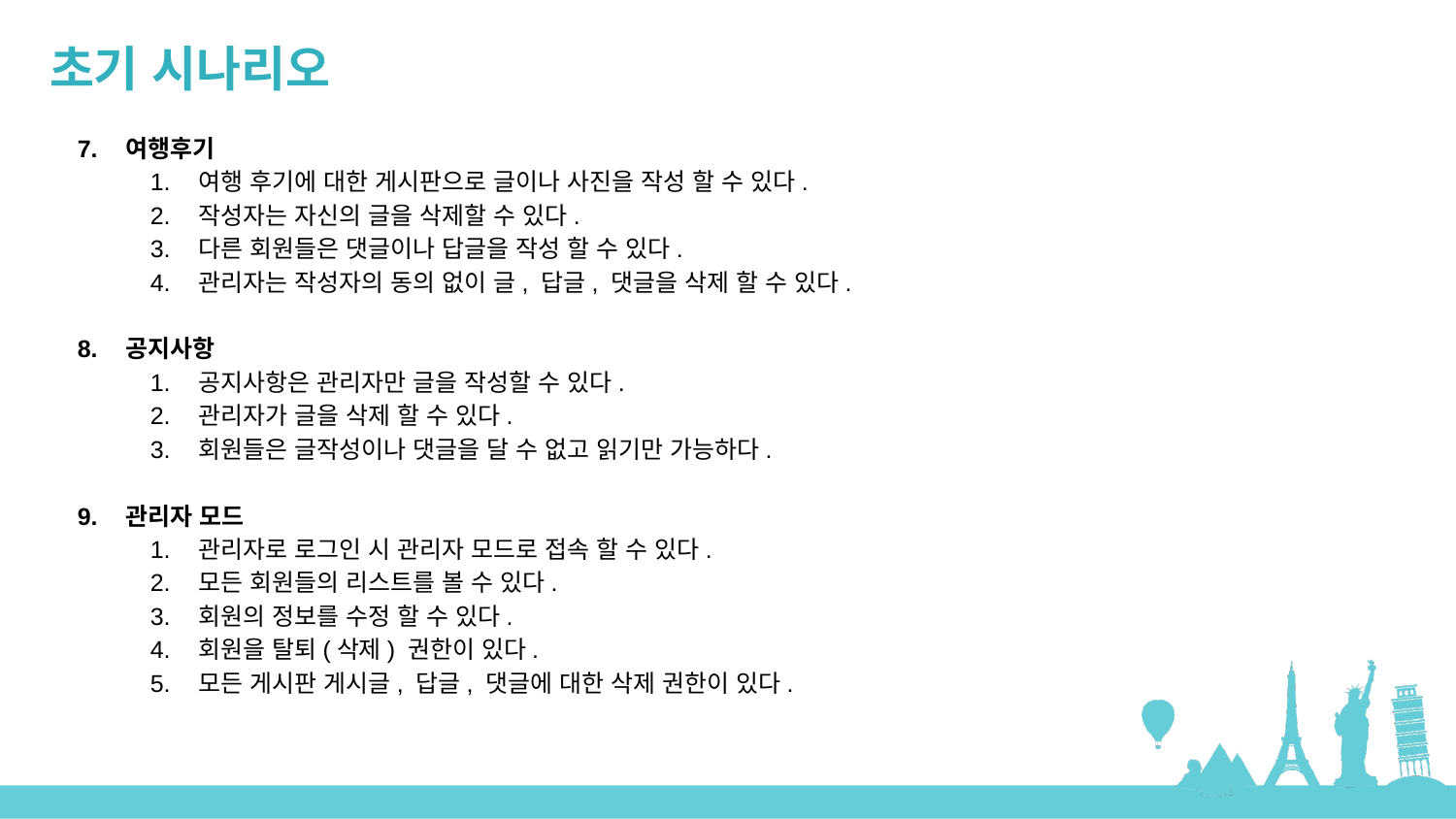

초기 시나리오
여행후기
여행 후기에 대한 게시판으로 글이나 사진을 작성 할 수 있다.
작성자는 자신의 글을 삭제할 수 있다.
다른 회원들은 댓글이나 답글을 작성 할 수 있다.
관리자는 작성자의 동의 없이 글, 답글, 댓글을 삭제 할 수 있다.

공지사항
공지사항은 관리자만 글을 작성할 수 있다.
관리자가 글을 삭제 할 수 있다.
회원들은 글작성이나 댓글을 달 수 없고 읽기만 가능하다.

관리자 모드
관리자로 로그인 시 관리자 모드로 접속 할 수 있다.
모든 회원들의 리스트를 볼 수 있다.
회원의 정보를 수정 할 수 있다.
회원을 탈퇴(삭제) 권한이 있다.
모든 게시판 게시글, 답글, 댓글에 대한 삭제 권한이 있다.